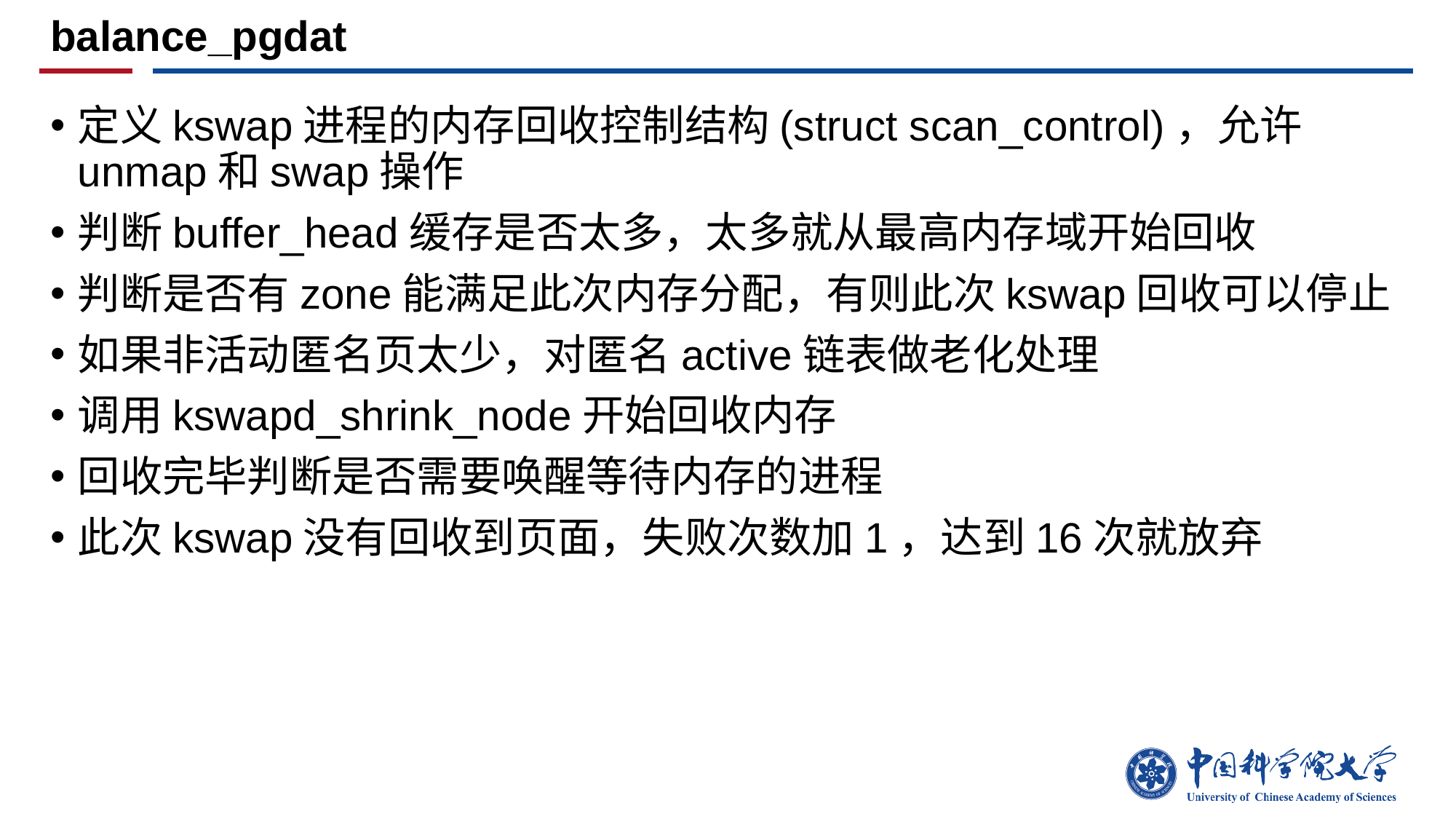

# balance_pgdat
定义kswap进程的内存回收控制结构(struct scan_control)，允许unmap和swap操作
判断buffer_head缓存是否太多，太多就从最高内存域开始回收
判断是否有zone能满足此次内存分配，有则此次kswap回收可以停止
如果非活动匿名页太少，对匿名active链表做老化处理
调用kswapd_shrink_node开始回收内存
回收完毕判断是否需要唤醒等待内存的进程
此次kswap没有回收到页面，失败次数加1，达到16次就放弃